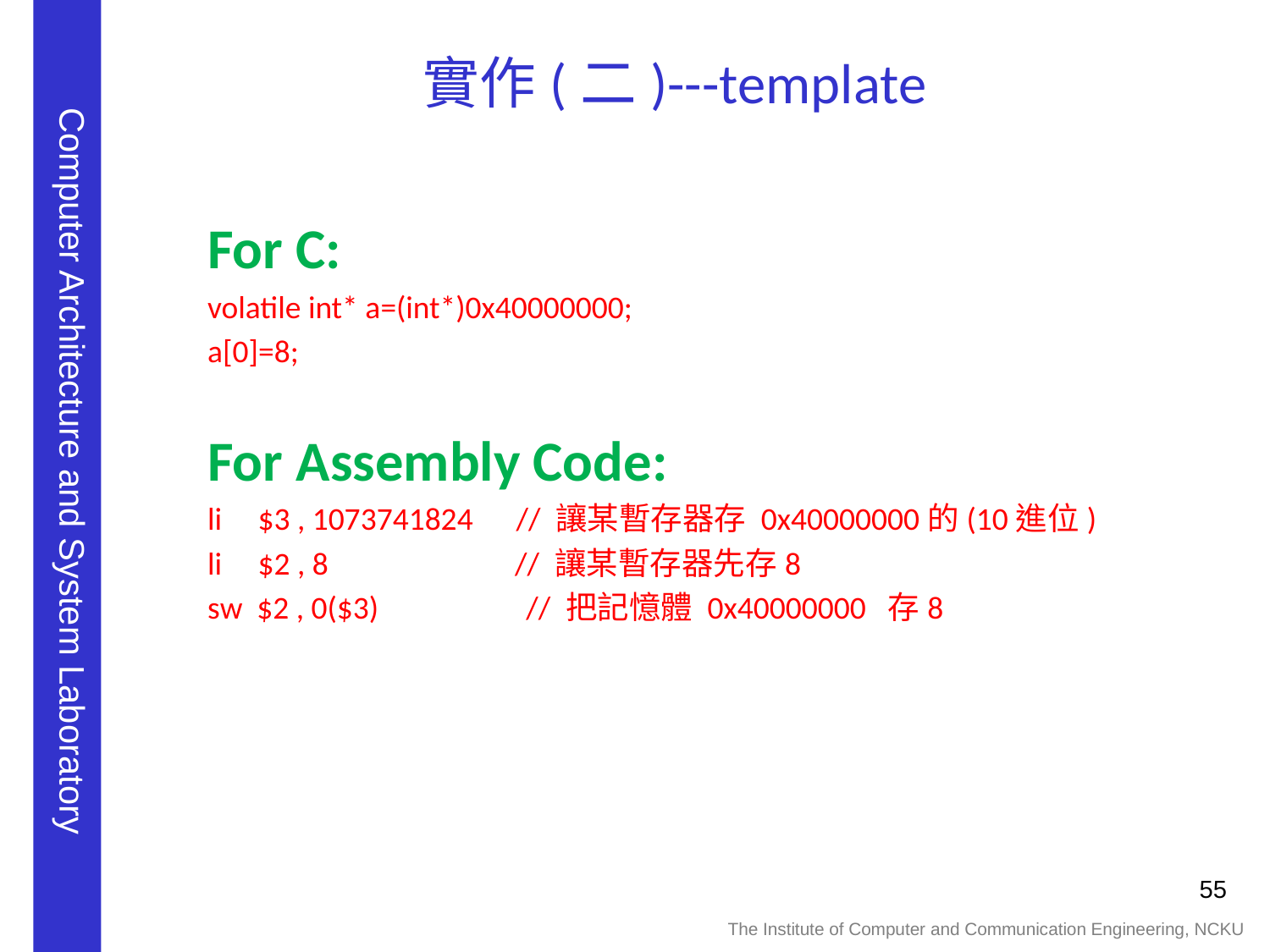

# 實作(二)---template
For C:
volatile int* a=(int*)0x40000000;
a[0]=8;

For Assembly Code:
li     $3 , 1073741824      // 讓某暫存器存 0x40000000的(10進位)
li     $2 , 8                          // 讓某暫存器先存8
sw  $2 , 0($3)	         // 把記憶體 0x40000000  存8

55